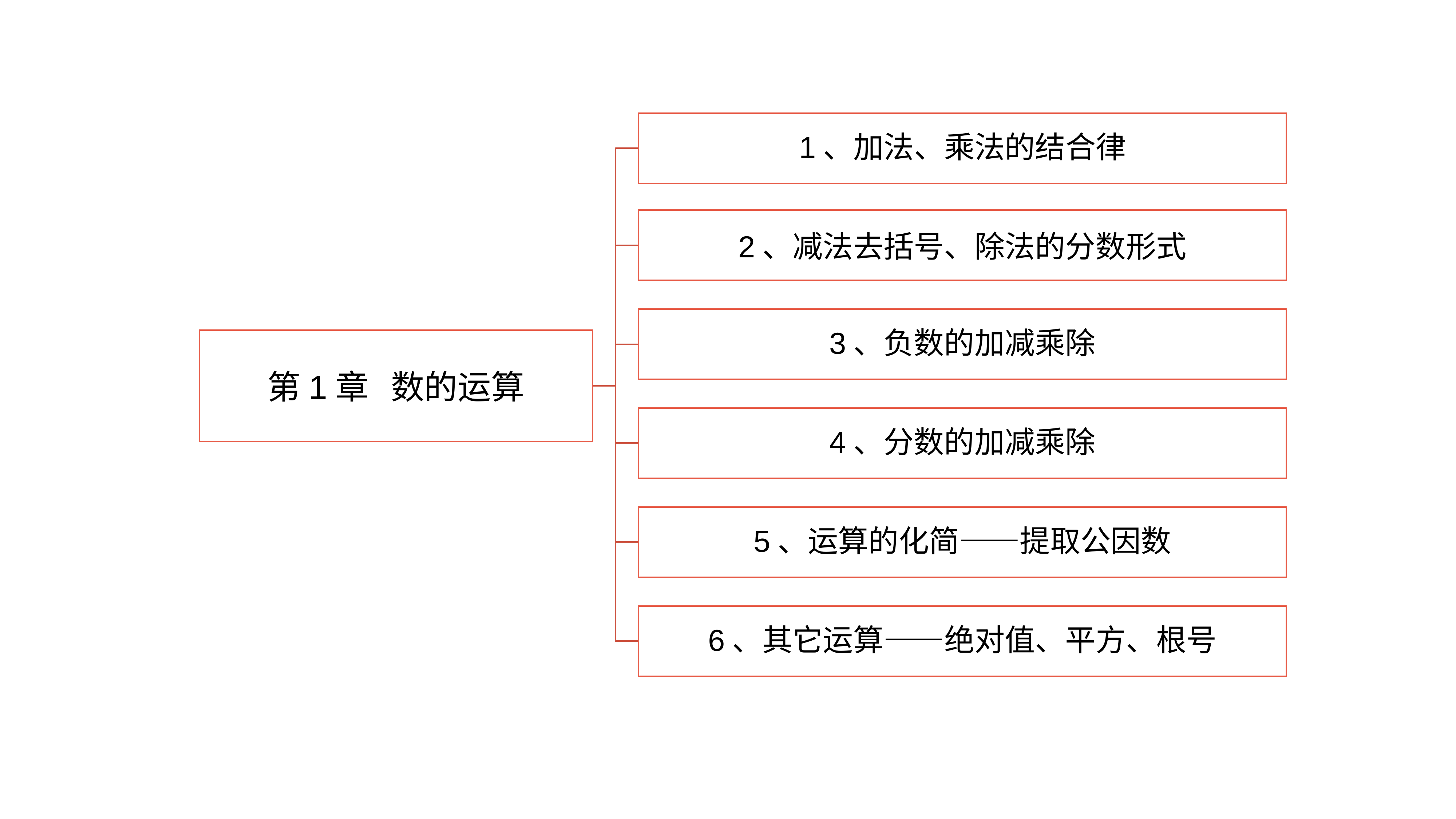

第1章   数的运算
1、加法、乘法的结合律
2、减法去括号、除法的分数形式
3、负数的加减乘除
4、分数的加减乘除
5、运算的化简——提取公因数
6、其它运算——绝对值、平方、根号